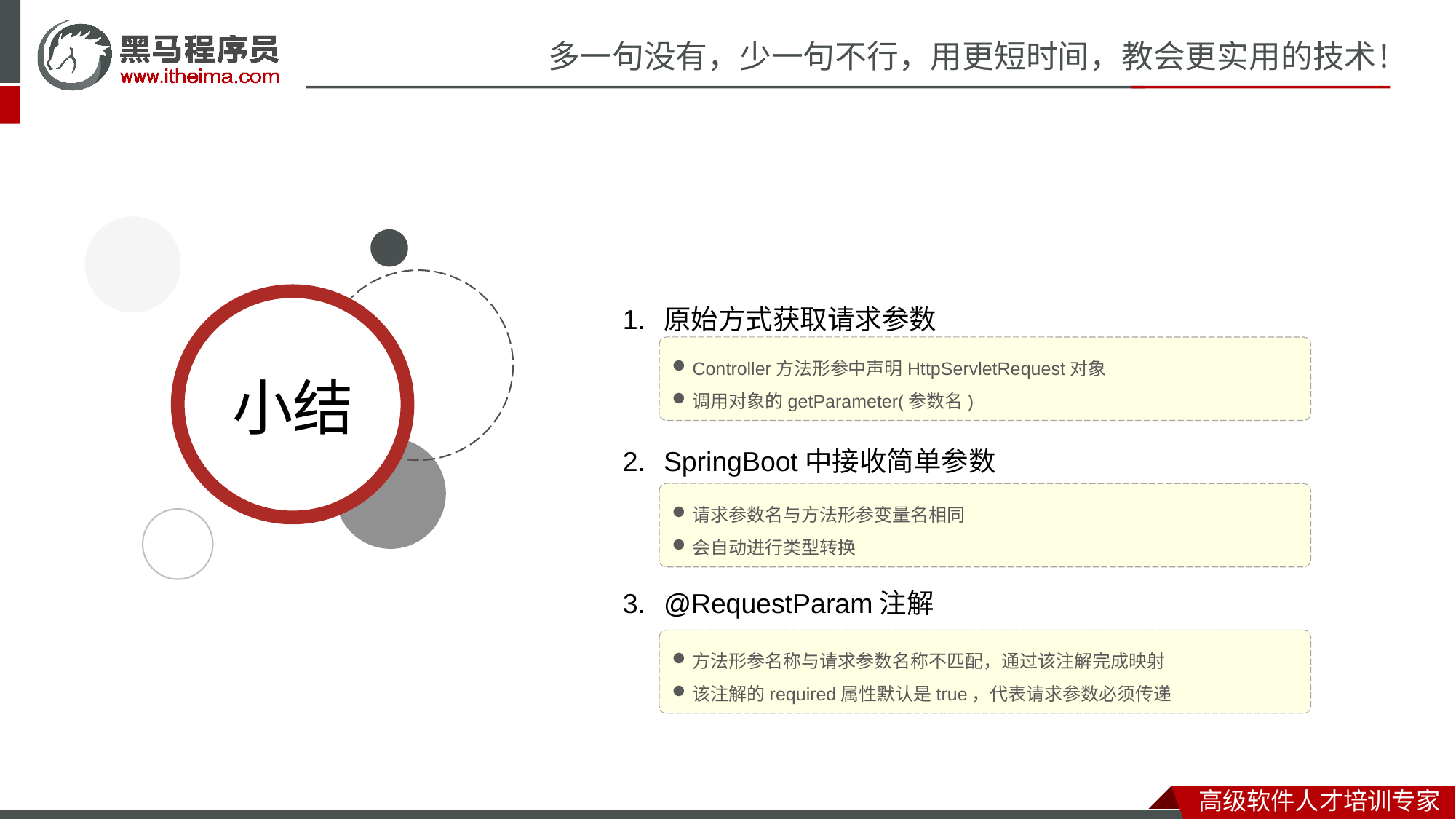

原始方式获取请求参数

SpringBoot中接收简单参数

@RequestParam注解
Controller方法形参中声明HttpServletRequest对象
调用对象的getParameter(参数名)
请求参数名与方法形参变量名相同
会自动进行类型转换
方法形参名称与请求参数名称不匹配，通过该注解完成映射
该注解的required属性默认是true，代表请求参数必须传递